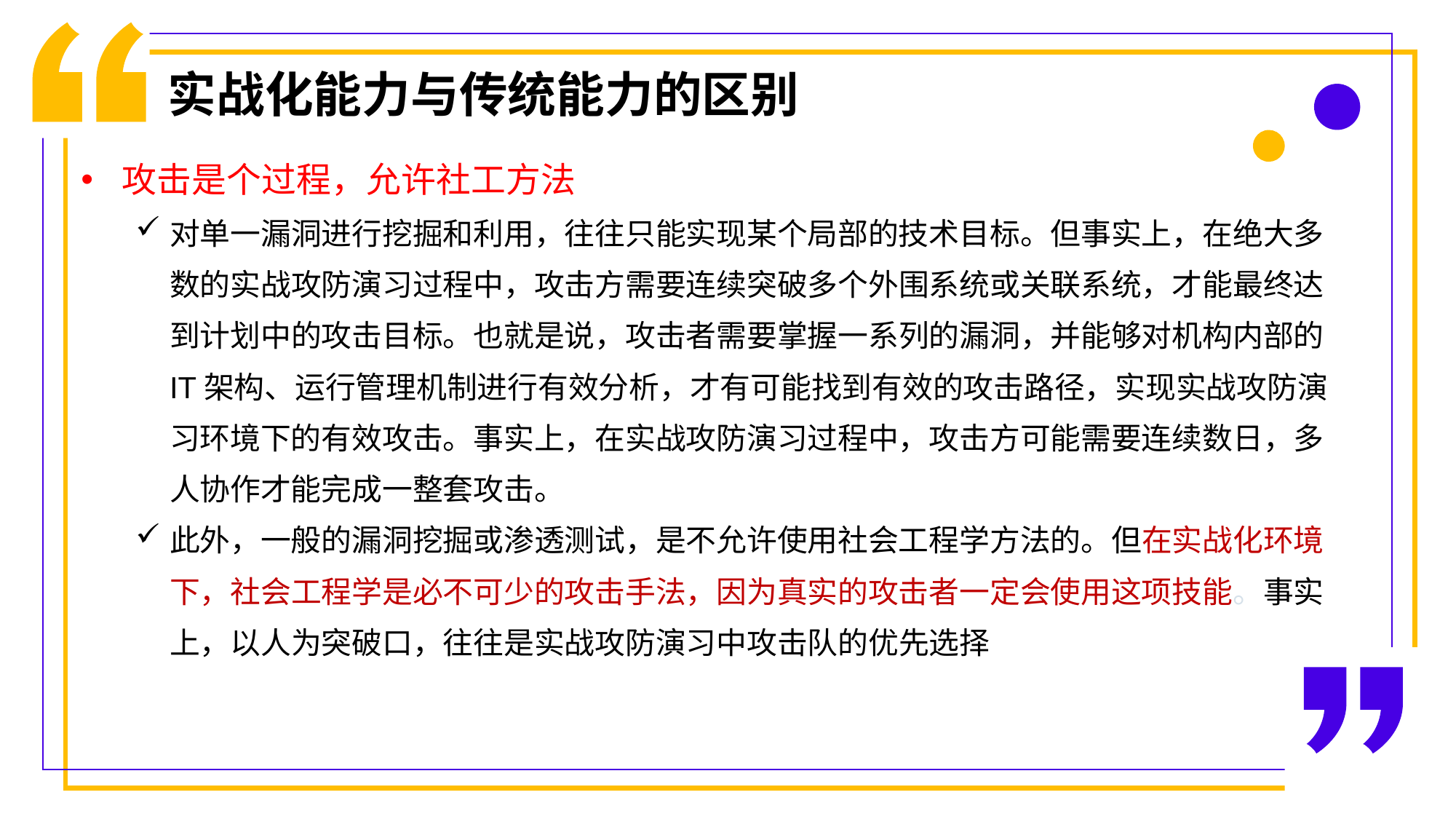

实战化能力与传统能力的区别

攻击是个过程，允许社工方法
对单一漏洞进行挖掘和利用，往往只能实现某个局部的技术目标。但事实上，在绝大多数的实战攻防演习过程中，攻击方需要连续突破多个外围系统或关联系统，才能最终达到计划中的攻击目标。也就是说，攻击者需要掌握一系列的漏洞，并能够对机构内部的IT架构、运行管理机制进行有效分析，才有可能找到有效的攻击路径，实现实战攻防演习环境下的有效攻击。事实上，在实战攻防演习过程中，攻击方可能需要连续数日，多人协作才能完成一整套攻击。
此外，一般的漏洞挖掘或渗透测试，是不允许使用社会工程学方法的。但在实战化环境下，社会工程学是必不可少的攻击手法，因为真实的攻击者一定会使用这项技能。事实上，以人为突破口，往往是实战攻防演习中攻击队的优先选择